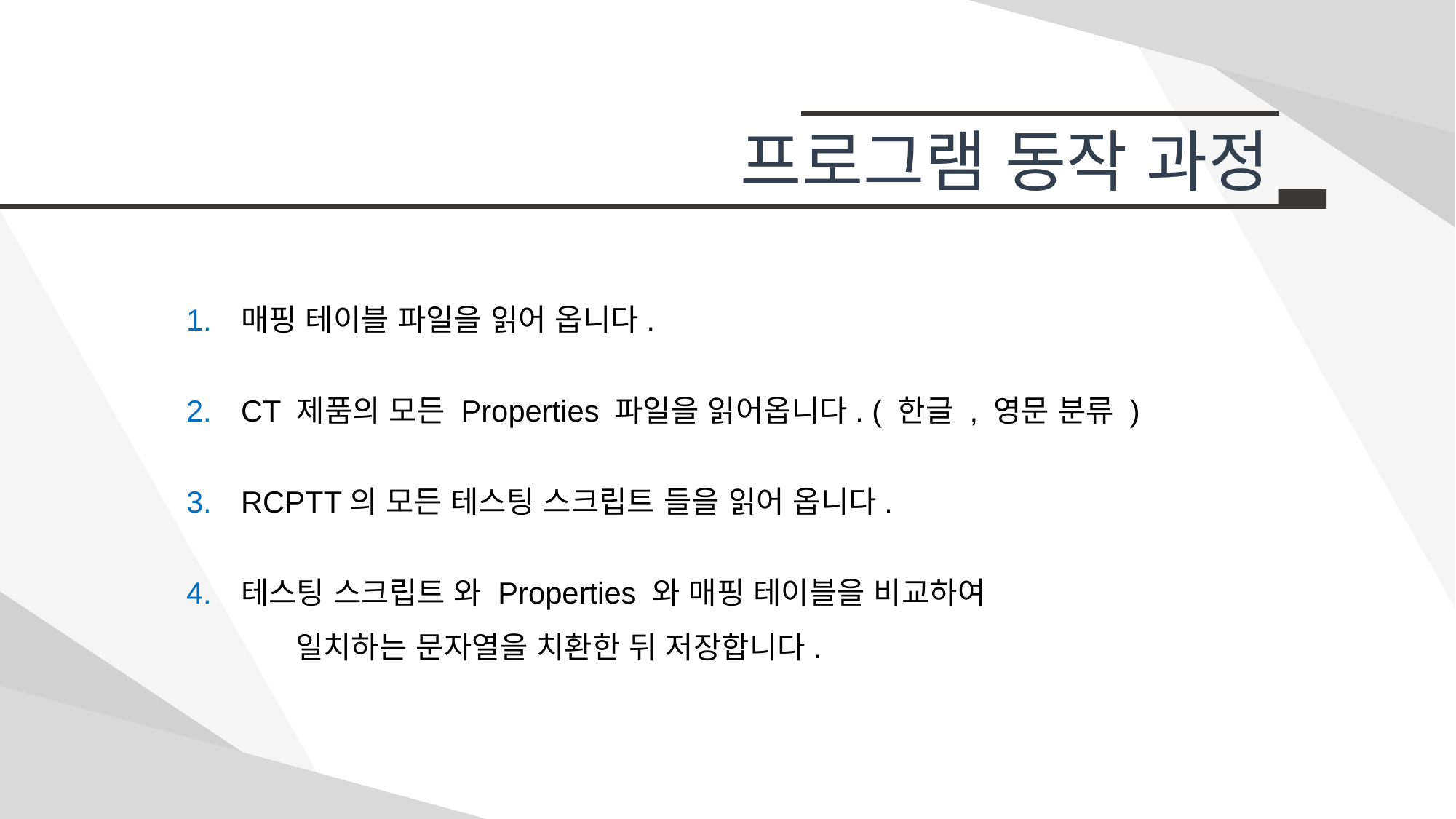

프로그램 동작 과정

매핑 테이블 파일을 읽어 옵니다.

CT 제품의 모든 Properties 파일을 읽어옵니다. ( 한글 , 영문 분류 )

RCPTT의 모든 테스팅 스크립트 들을 읽어 옵니다.

테스팅 스크립트 와 Properties 와 매핑 테이블을 비교하여
	일치하는 문자열을 치환한 뒤 저장합니다.